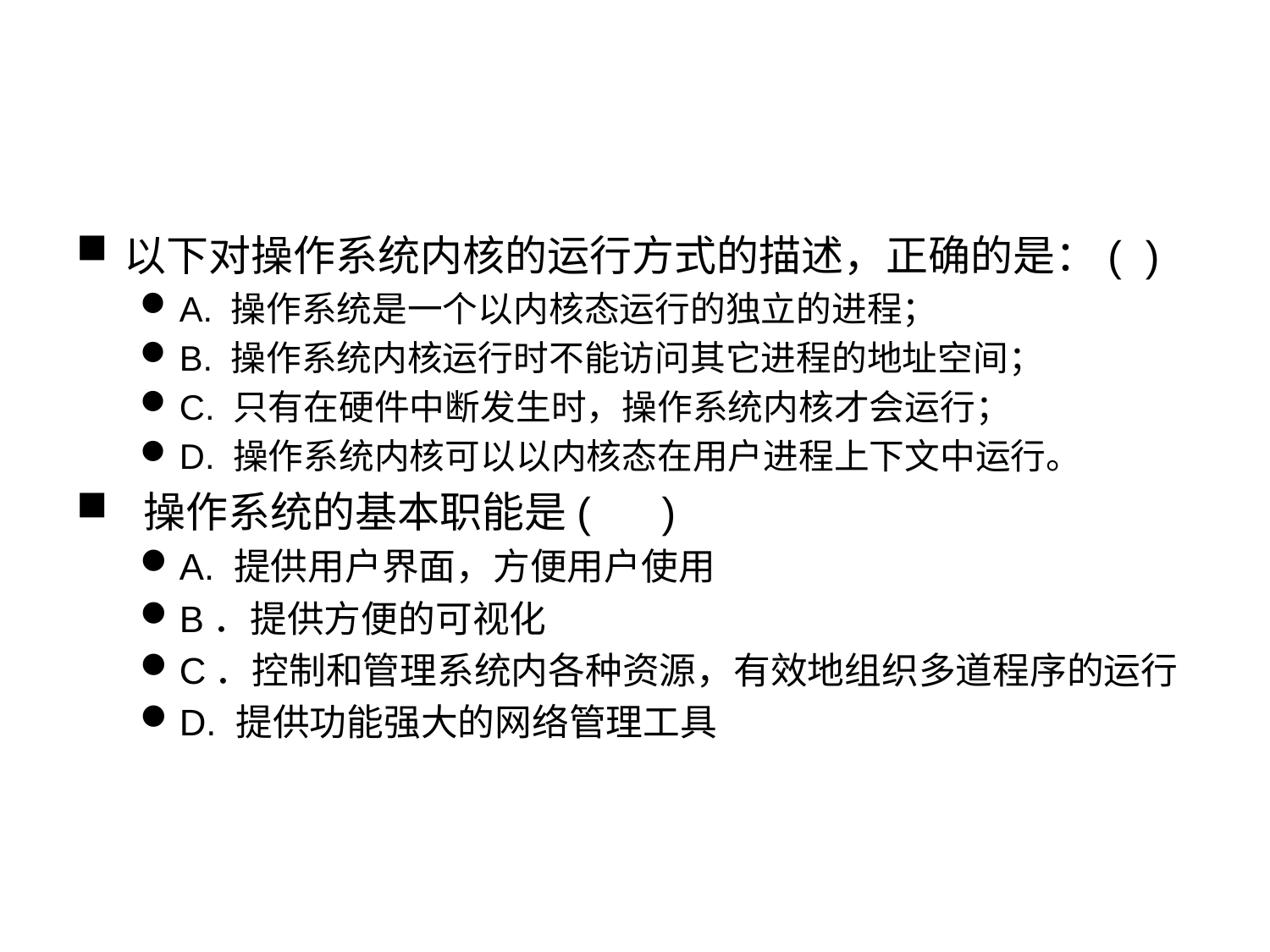

#
以下对操作系统内核的运行方式的描述，正确的是：(  )
A. 操作系统是一个以内核态运行的独立的进程；
B. 操作系统内核运行时不能访问其它进程的地址空间；
C. 只有在硬件中断发生时，操作系统内核才会运行；
D. 操作系统内核可以以内核态在用户进程上下文中运行。
 操作系统的基本职能是(      )
A. 提供用户界面，方便用户使用
B．提供方便的可视化
C．控制和管理系统内各种资源，有效地组织多道程序的运行
D. 提供功能强大的网络管理工具